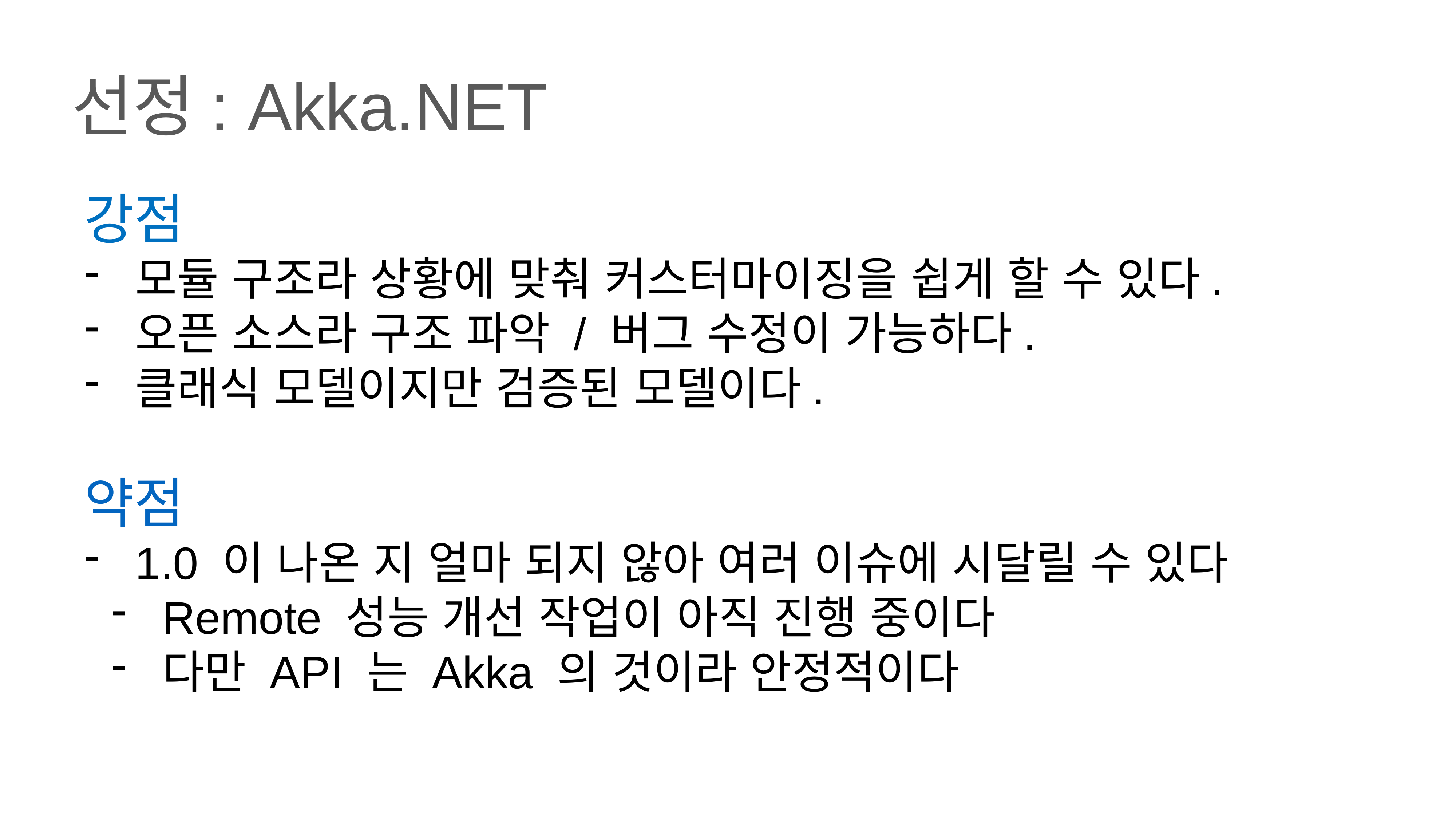

선정: Akka.NET
강점
모듈 구조라 상황에 맞춰 커스터마이징을 쉽게 할 수 있다.
오픈 소스라 구조 파악 / 버그 수정이 가능하다.
클래식 모델이지만 검증된 모델이다.

약점
1.0 이 나온 지 얼마 되지 않아 여러 이슈에 시달릴 수 있다
Remote 성능 개선 작업이 아직 진행 중이다
다만 API 는 Akka 의 것이라 안정적이다